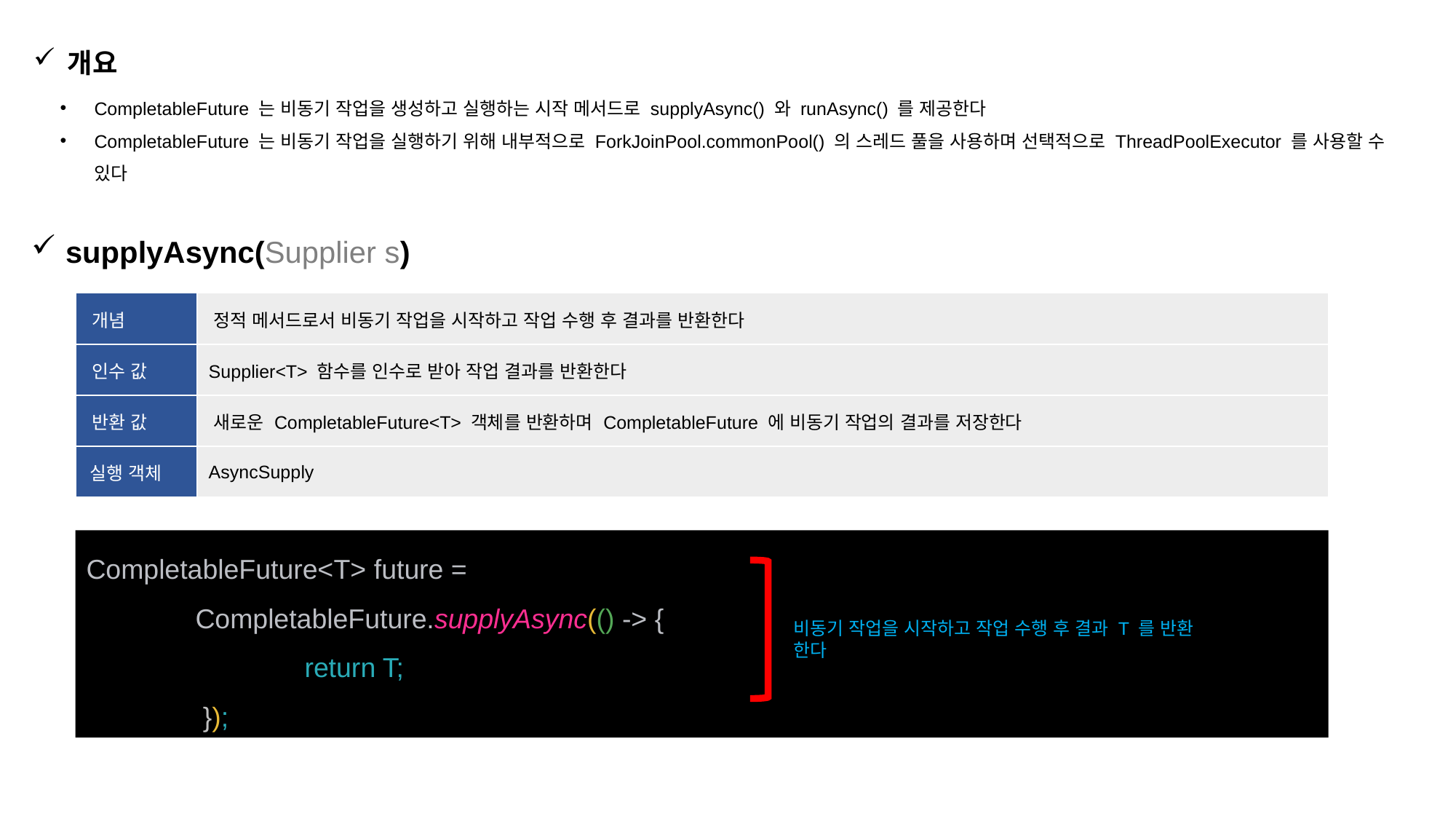

개요
CompletableFuture 는 비동기 작업을 생성하고 실행하는 시작 메서드로 supplyAsync() 와 runAsync() 를 제공한다
CompletableFuture 는 비동기 작업을 실행하기 위해 내부적으로 ForkJoinPool.commonPool() 의 스레드 풀을 사용하며 선택적으로 ThreadPoolExecutor 를 사용할 수 있다
supplyAsync(Supplier s)
| 개념 | 정적 메서드로서 비동기 작업을 시작하고 작업 수행 후 결과를 반환한다 |
| --- | --- |
| 인수 값 | Supplier<T> 함수를 인수로 받아 작업 결과를 반환한다 |
| 반환 값 | 새로운 CompletableFuture<T> 객체를 반환하며 CompletableFuture 에 비동기 작업의 결과를 저장한다 |
| 실행 객체 | AsyncSupply |
CompletableFuture<T> future =
	CompletableFuture.supplyAsync(() -> {
    		return T;
       	 });

비동기 작업을 시작하고 작업 수행 후 결과 T 를 반환 한다